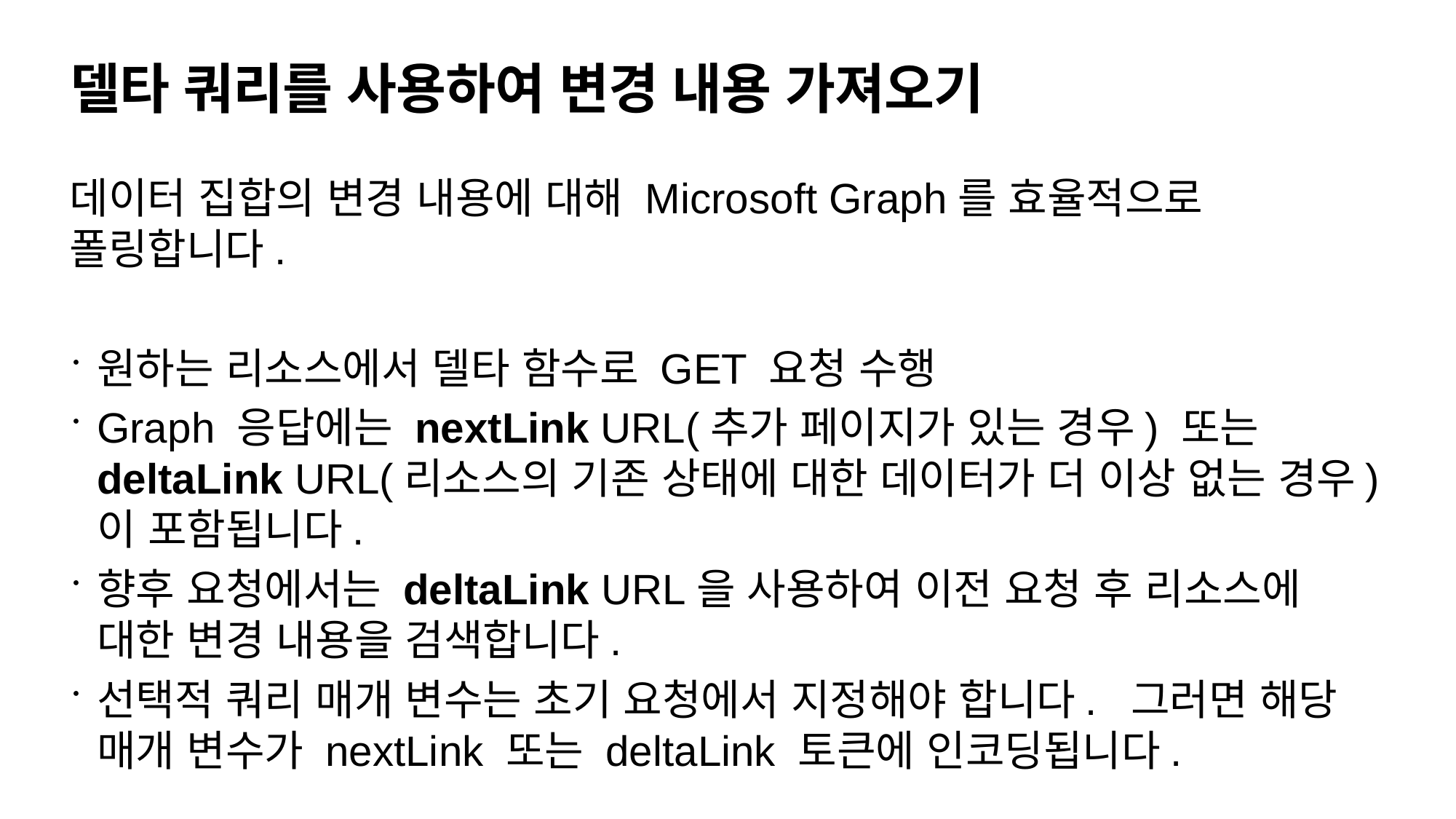

# 델타 쿼리를 사용하여 변경 내용 가져오기
데이터 집합의 변경 내용에 대해 Microsoft Graph를 효율적으로 폴링합니다.

원하는 리소스에서 델타 함수로 GET 요청 수행
Graph 응답에는 nextLink URL(추가 페이지가 있는 경우) 또는 deltaLink URL(리소스의 기존 상태에 대한 데이터가 더 이상 없는 경우)이 포함됩니다.
향후 요청에서는 deltaLink URL을 사용하여 이전 요청 후 리소스에 대한 변경 내용을 검색합니다.
선택적 쿼리 매개 변수는 초기 요청에서 지정해야 합니다.  그러면 해당 매개 변수가 nextLink 또는 deltaLink 토큰에 인코딩됩니다.